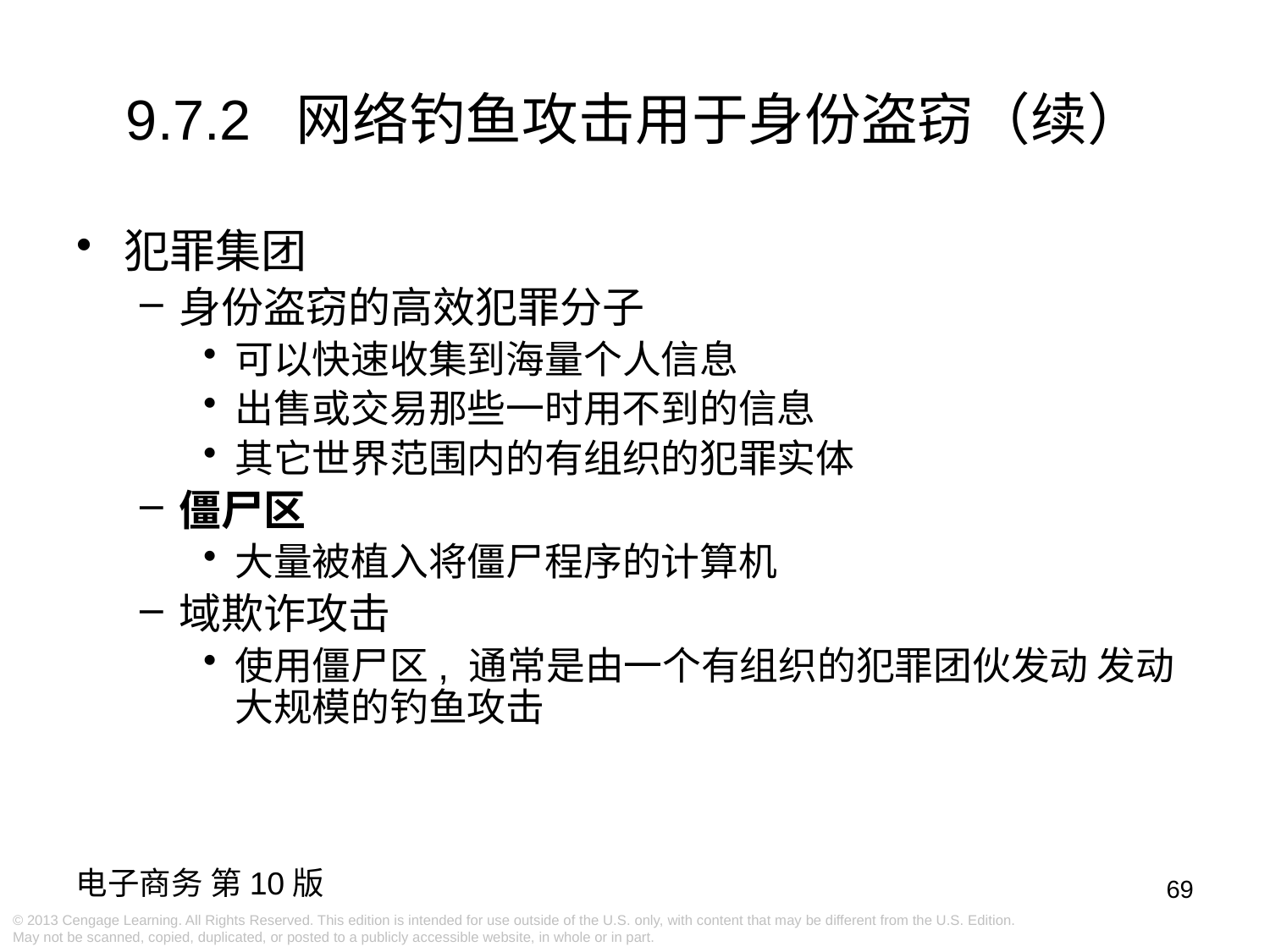

9.7.2  网络钓鱼攻击用于身份盗窃（续）
犯罪集团
身份盗窃的高效犯罪分子
可以快速收集到海量个人信息
出售或交易那些一时用不到的信息
其它世界范围内的有组织的犯罪实体
僵尸区
大量被植入将僵尸程序的计算机
域欺诈攻击
使用僵尸区, 通常是由一个有组织的犯罪团伙发动 发动大规模的钓鱼攻击
69